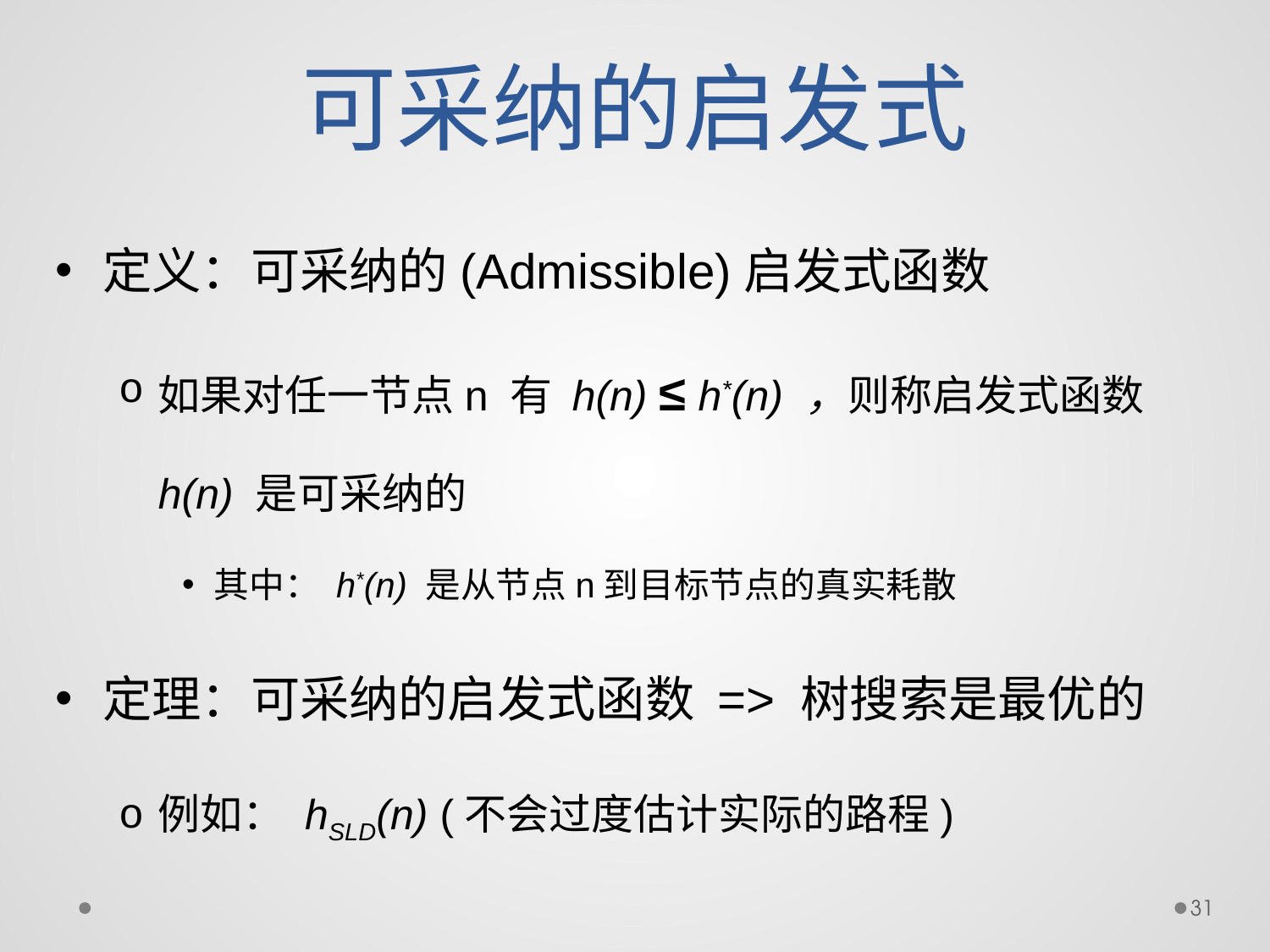

# 可采纳的启发式
定义：可采纳的(Admissible)启发式函数
如果对任一节点n 有 h(n) ≤ h*(n) ，则称启发式函数 h(n) 是可采纳的
其中： h*(n) 是从节点n到目标节点的真实耗散
定理：可采纳的启发式函数 => 树搜索是最优的
例如： hSLD(n) (不会过度估计实际的路程)
31